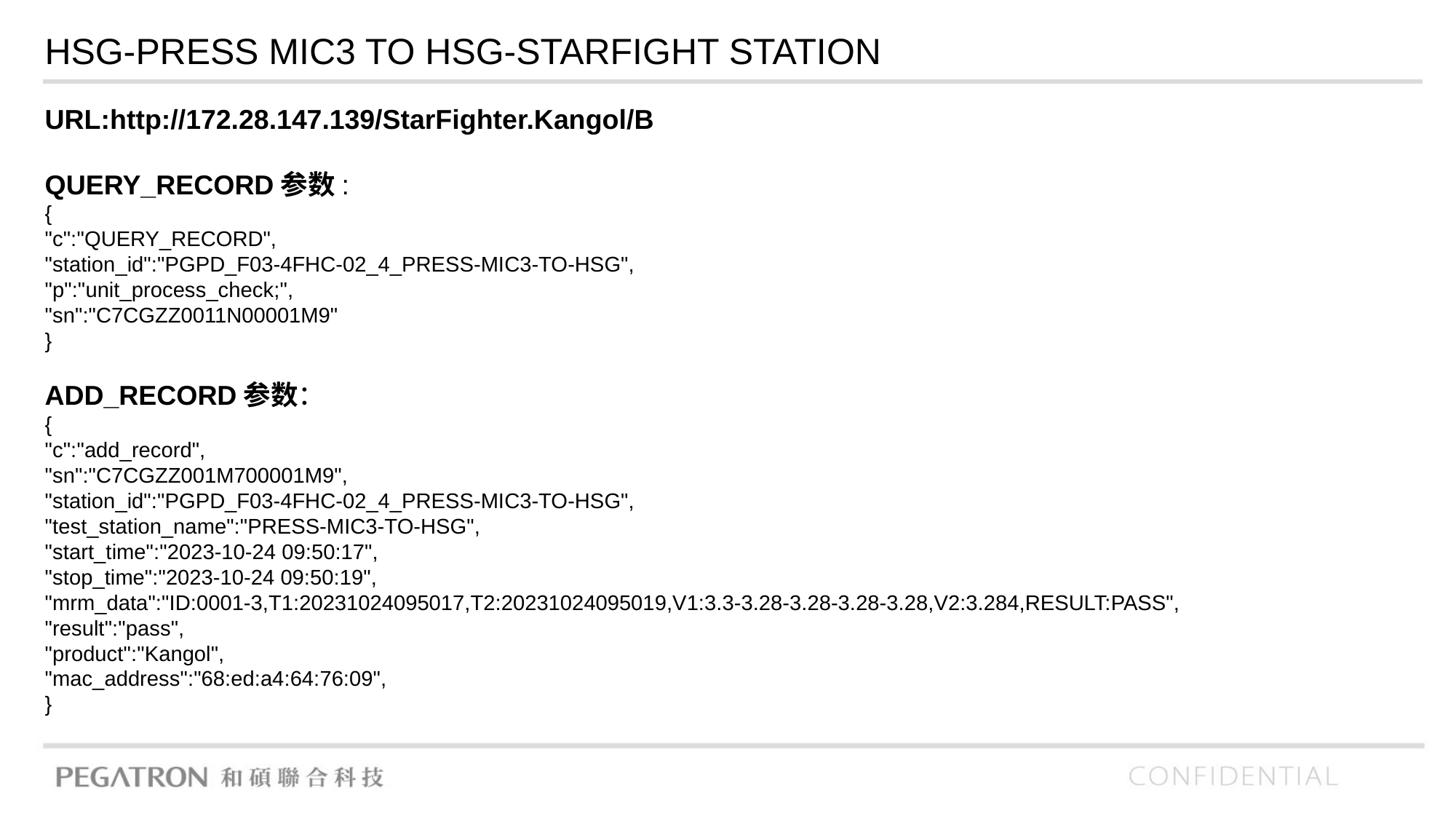

HSG-PRESS MIC3 TO HSG-STARFIGHT STATION
URL:http://172.28.147.139/StarFighter.Kangol/B

QUERY_RECORD参数:
{
"c":"QUERY_RECORD",
"station_id":"PGPD_F03-4FHC-02_4_PRESS-MIC3-TO-HSG",
"p":"unit_process_check;",
"sn":"C7CGZZ0011N00001M9"
}

ADD_RECORD参数：
{
"c":"add_record",
"sn":"C7CGZZ001M700001M9",
"station_id":"PGPD_F03-4FHC-02_4_PRESS-MIC3-TO-HSG",
"test_station_name":"PRESS-MIC3-TO-HSG",
"start_time":"2023-10-24 09:50:17",
"stop_time":"2023-10-24 09:50:19",
"mrm_data":"ID:0001-3,T1:20231024095017,T2:20231024095019,V1:3.3-3.28-3.28-3.28-3.28,V2:3.284,RESULT:PASS",
"result":"pass",
"product":"Kangol",
"mac_address":"68:ed:a4:64:76:09",
}